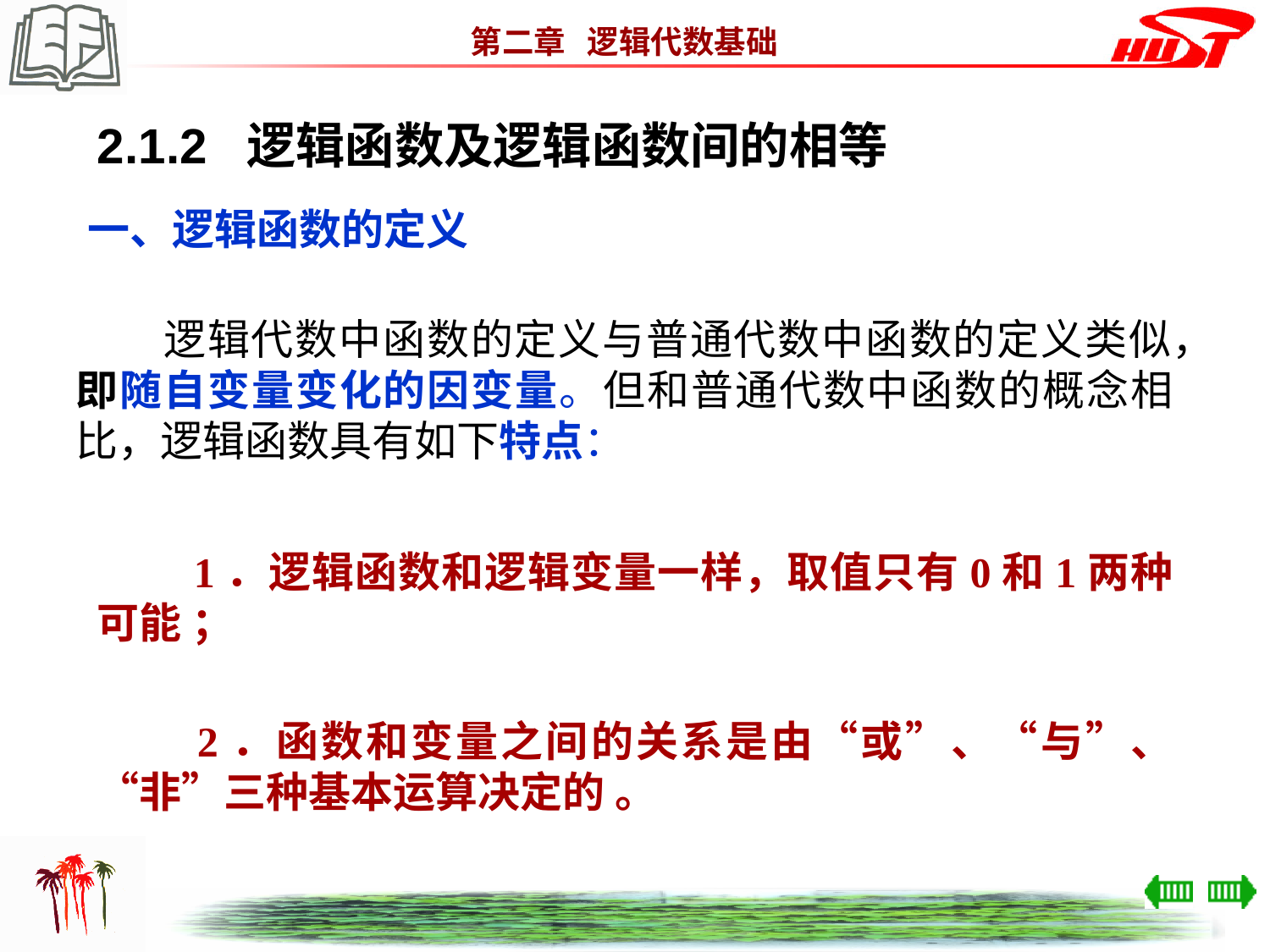

2.1.2  逻辑函数及逻辑函数间的相等
一、逻辑函数的定义
　　逻辑代数中函数的定义与普通代数中函数的定义类似，即随自变量变化的因变量。但和普通代数中函数的概念相比，逻辑函数具有如下特点：
　　1．逻辑函数和逻辑变量一样，取值只有0和1两种可能 ；
　　2．函数和变量之间的关系是由“或”、“与”、“非”三种基本运算决定的 。